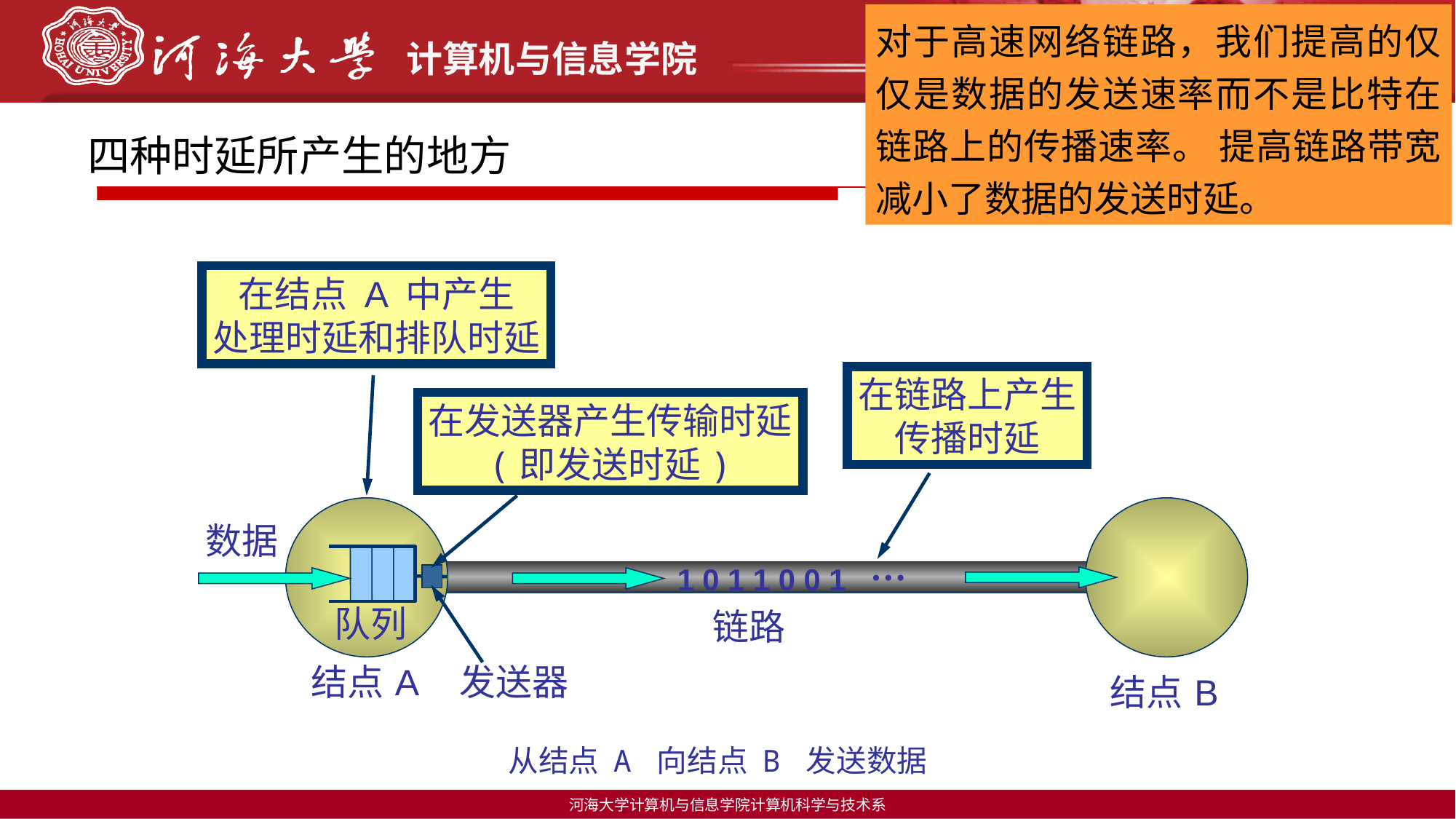

对于高速网络链路，我们提高的仅仅是数据的发送速率而不是比特在链路上的传播速率。 提高链路带宽减小了数据的发送时延。
# 四种时延所产生的地方
在结点 A 中产生
处理时延和排队时延
在链路上产生
传播时延

在发送器产生传输时延
(即发送时延)

数据
…

1 0 1 1 0 0 1

队列
链路
结点 A
发送器
结点 B
从结点 A 向结点 B 发送数据